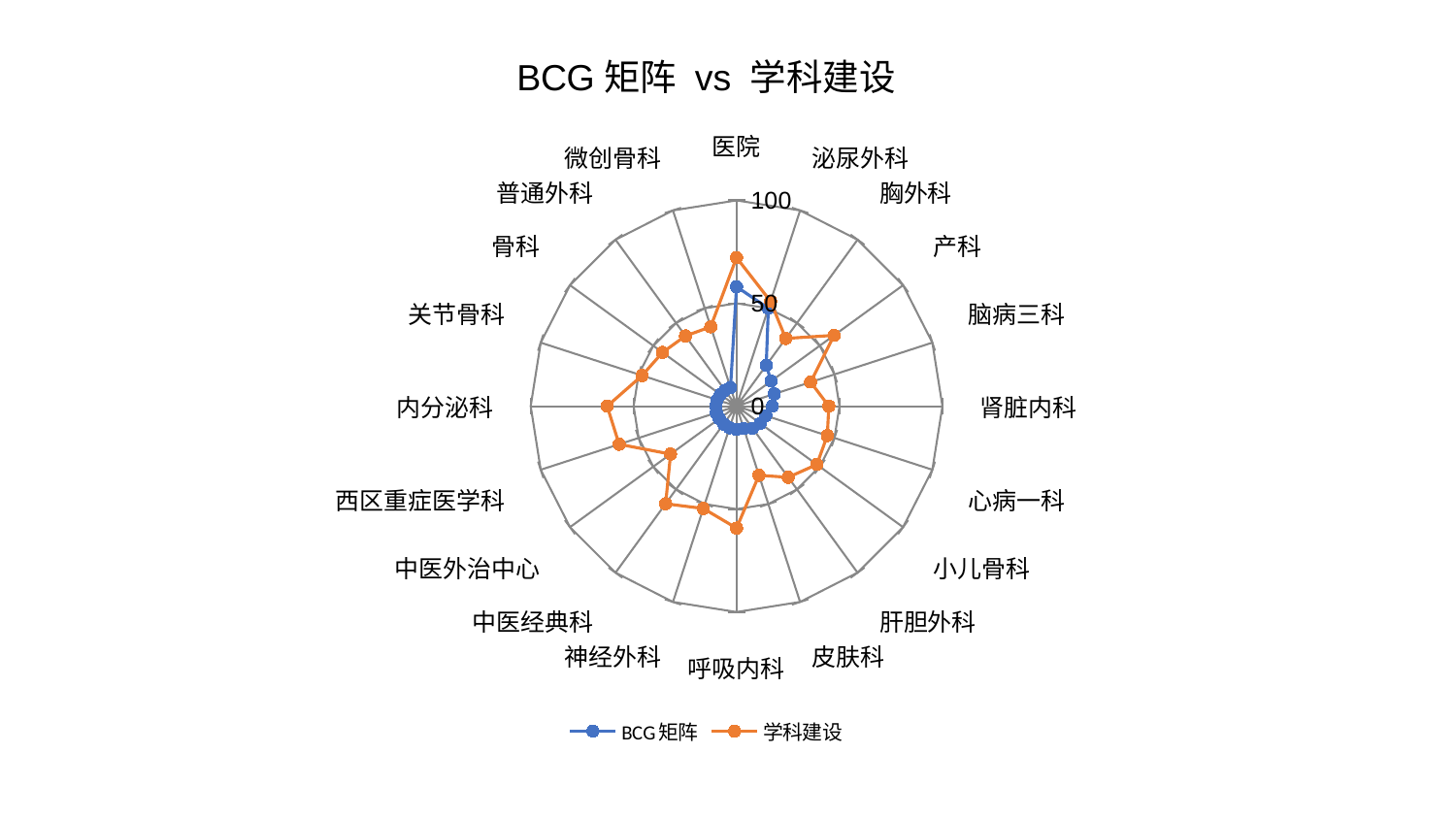

### Chart: BCG矩阵 vs 学科建设

| Category | BCG矩阵 | 学科建设 |
|---|---|---|
| 医院 | 58.068206652874665 | 72.21119624650443 |
| 泌尿外科 | 50.0011590749116 | 53.55785740041492 |
| 胸外科 | 24.55848652073506 | 40.6750412702736 |
| 产科 | 20.754063032902835 | 58.55809721885897 |
| 脑病三科 | 19.270475661818274 | 37.85775229591353 |
| 肾脏内科 | 17.414918360675728 | 44.834052430772296 |
| 心病一科 | 14.919356023785422 | 46.3606600198347 |
| 小儿骨科 | 14.267789626213712 | 48.21799179191723 |
| 肝胆外科 | 13.270410642486576 | 42.712586906376245 |
| 皮肤科 | 11.490588768182324 | 35.310568788493306 |
| 呼吸内科 | 11.303541260479673 | 59.25463182003373 |
| 神经外科 | 11.032926005273897 | 52.265622487752196 |
| 中医经典科 | 10.697200189095964 | 58.619301094611735 |
| 中医外治中心 | 10.342245808404266 | 39.62577533503954 |
| 西区重症医学科 | 10.297588222892365 | 59.950691804978575 |
| 内分泌科 | 10.060853515987336 | 62.83586538948535 |
| 关节骨科 | 9.917092878349152 | 48.265705380217746 |
| 骨科 | 9.662978733005499 | 44.45918916001756 |
| 普通外科 | 9.509757882691192 | 42.20836980178239 |
| 微创骨科 | 9.434446972188987 | 40.567643273636115 |
77